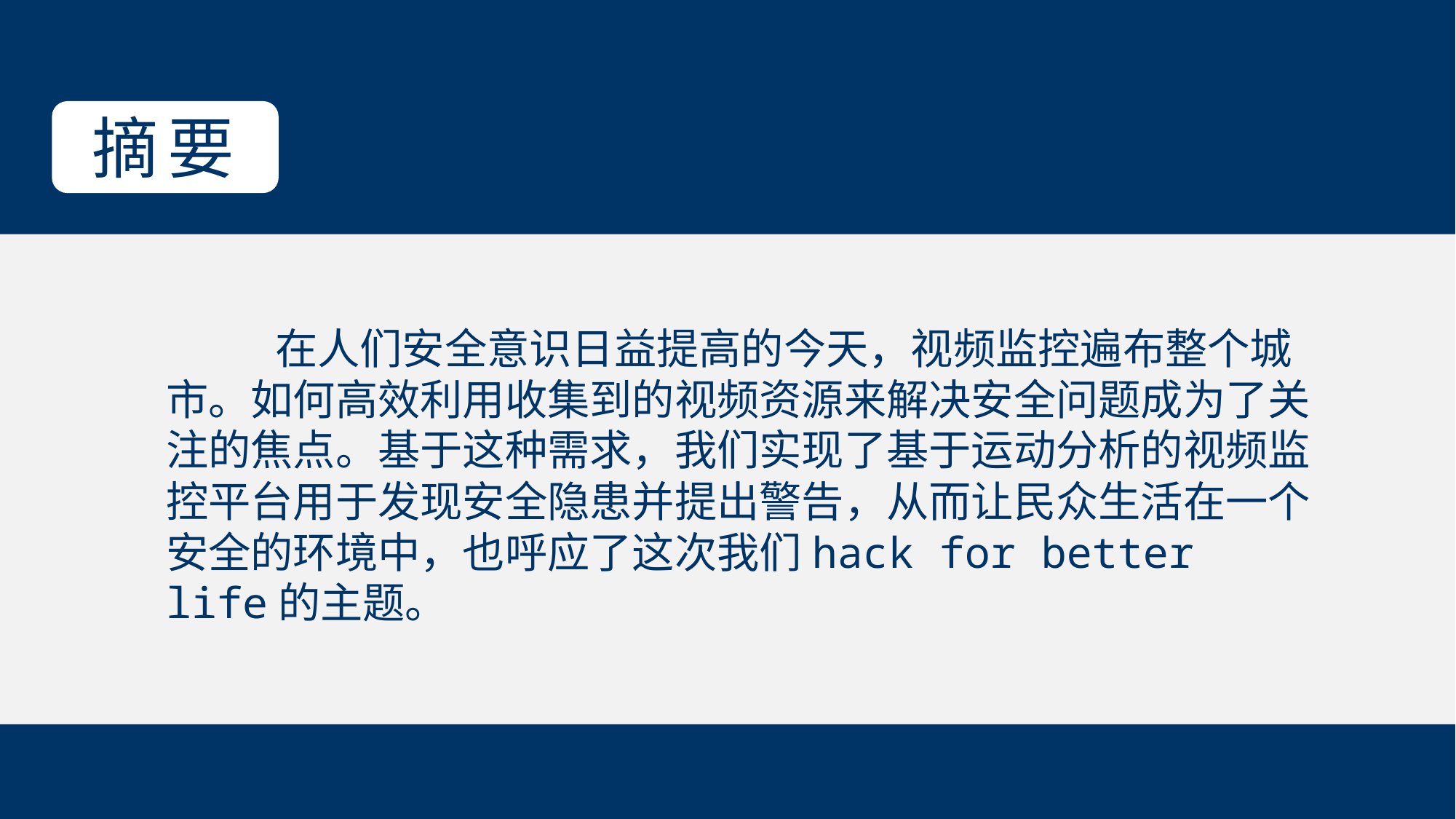

摘要

	在人们安全意识日益提高的今天，视频监控遍布整个城市。如何高效利用收集到的视频资源来解决安全问题成为了关注的焦点。基于这种需求，我们实现了基于运动分析的视频监控平台用于发现安全隐患并提出警告，从而让民众生活在一个安全的环境中，也呼应了这次我们hack for better life的主题。